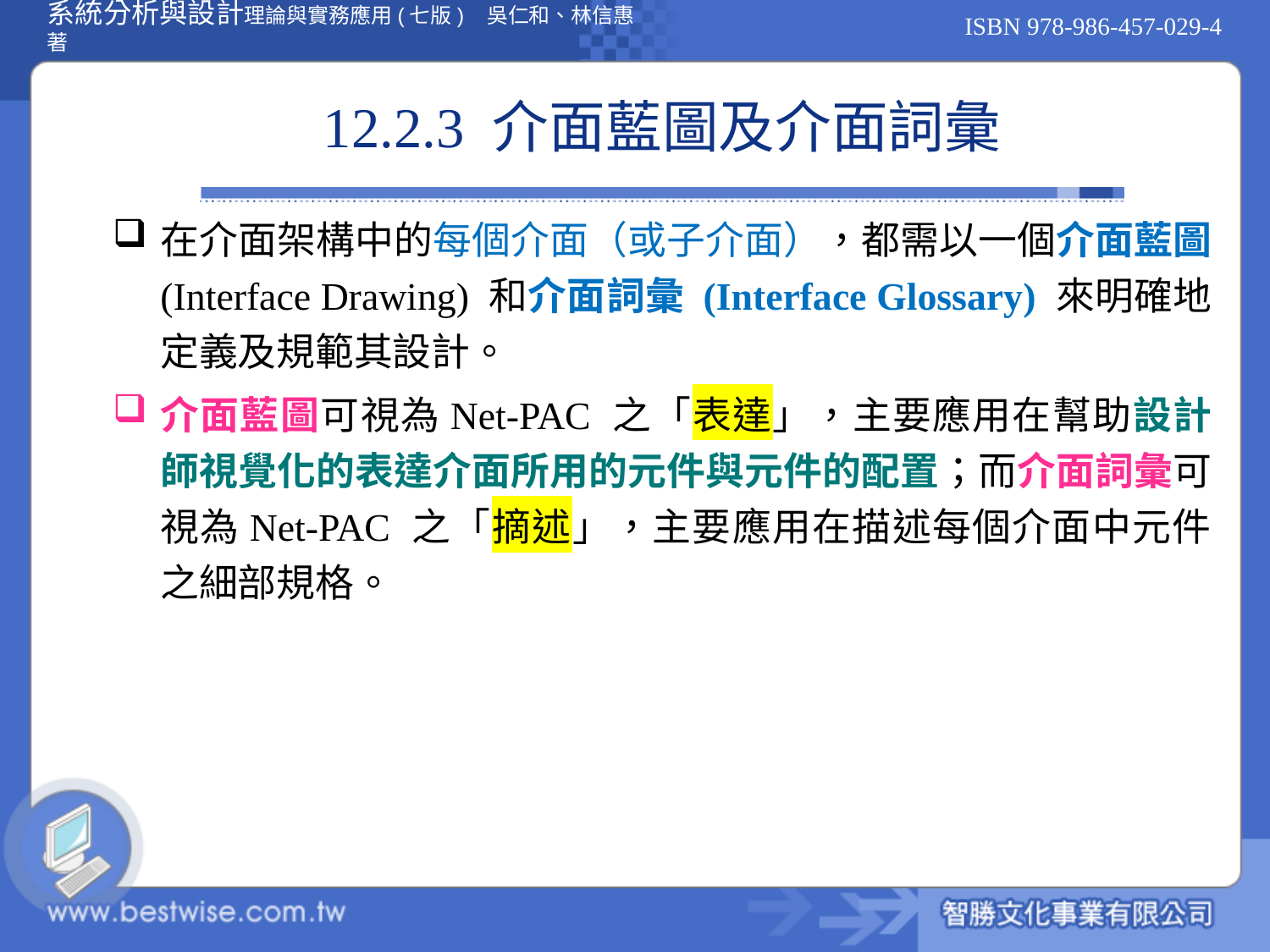

# 12.2.3 介面藍圖及介面詞彙
在介面架構中的每個介面（或子介面），都需以一個介面藍圖 (Interface Drawing) 和介面詞彙 (Interface Glossary) 來明確地定義及規範其設計。
介面藍圖可視為Net-PAC 之「表達」，主要應用在幫助設計師視覺化的表達介面所用的元件與元件的配置；而介面詞彙可視為Net-PAC 之「摘述」，主要應用在描述每個介面中元件之細部規格。